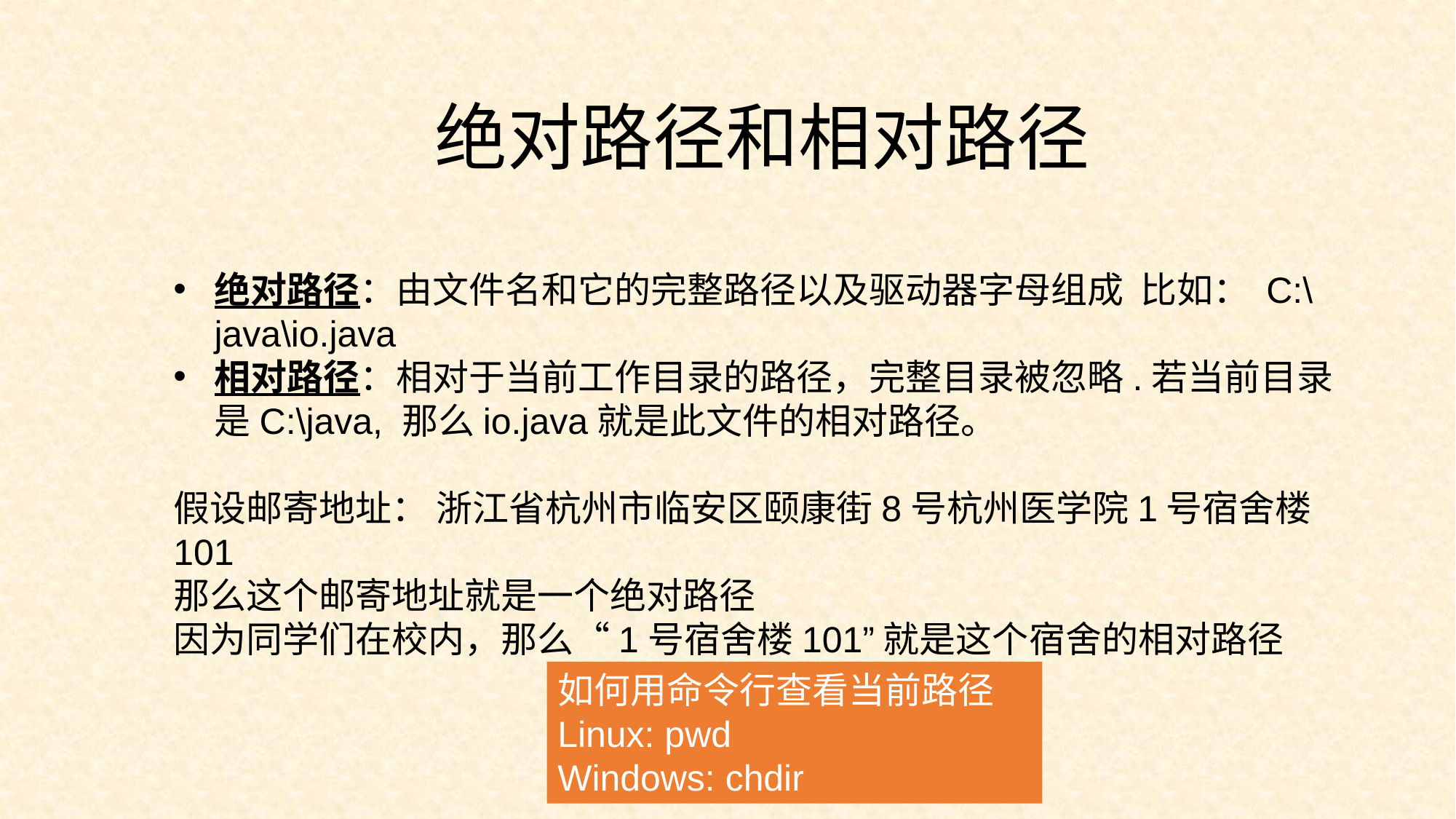

绝对路径和相对路径
绝对路径：由文件名和它的完整路径以及驱动器字母组成  比如： C:\java\io.java
相对路径：相对于当前工作目录的路径，完整目录被忽略.若当前目录是C:\java, 那么io.java就是此文件的相对路径。

假设邮寄地址： 浙江省杭州市临安区颐康街8号杭州医学院1号宿舍楼101
那么这个邮寄地址就是一个绝对路径
因为同学们在校内，那么“1号宿舍楼101”就是这个宿舍的相对路径
如何用命令行查看当前路径
Linux: pwd
Windows: chdir